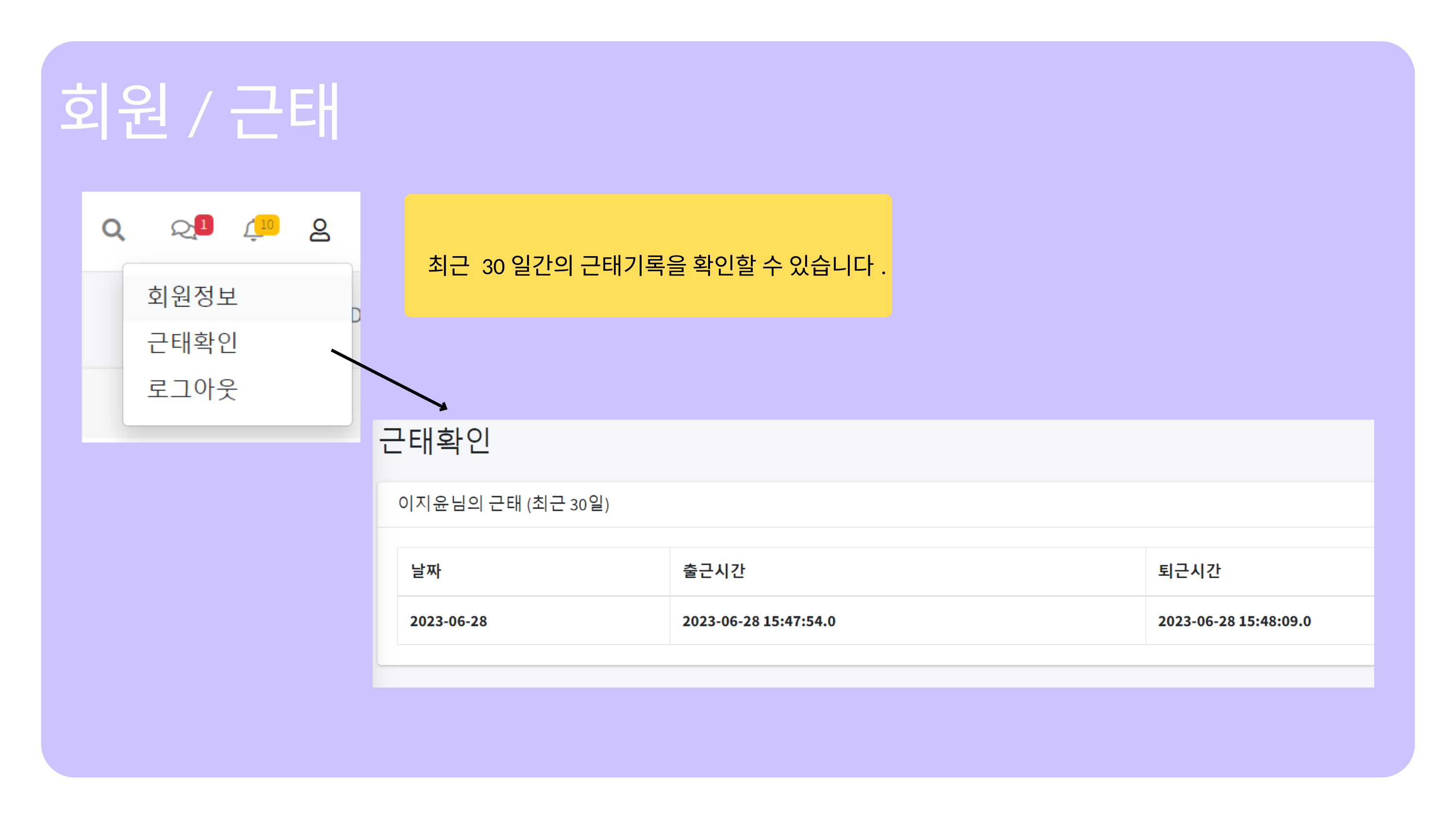

회원/근태

최근 30일간의 근태기록을 확인할 수 있습니다.